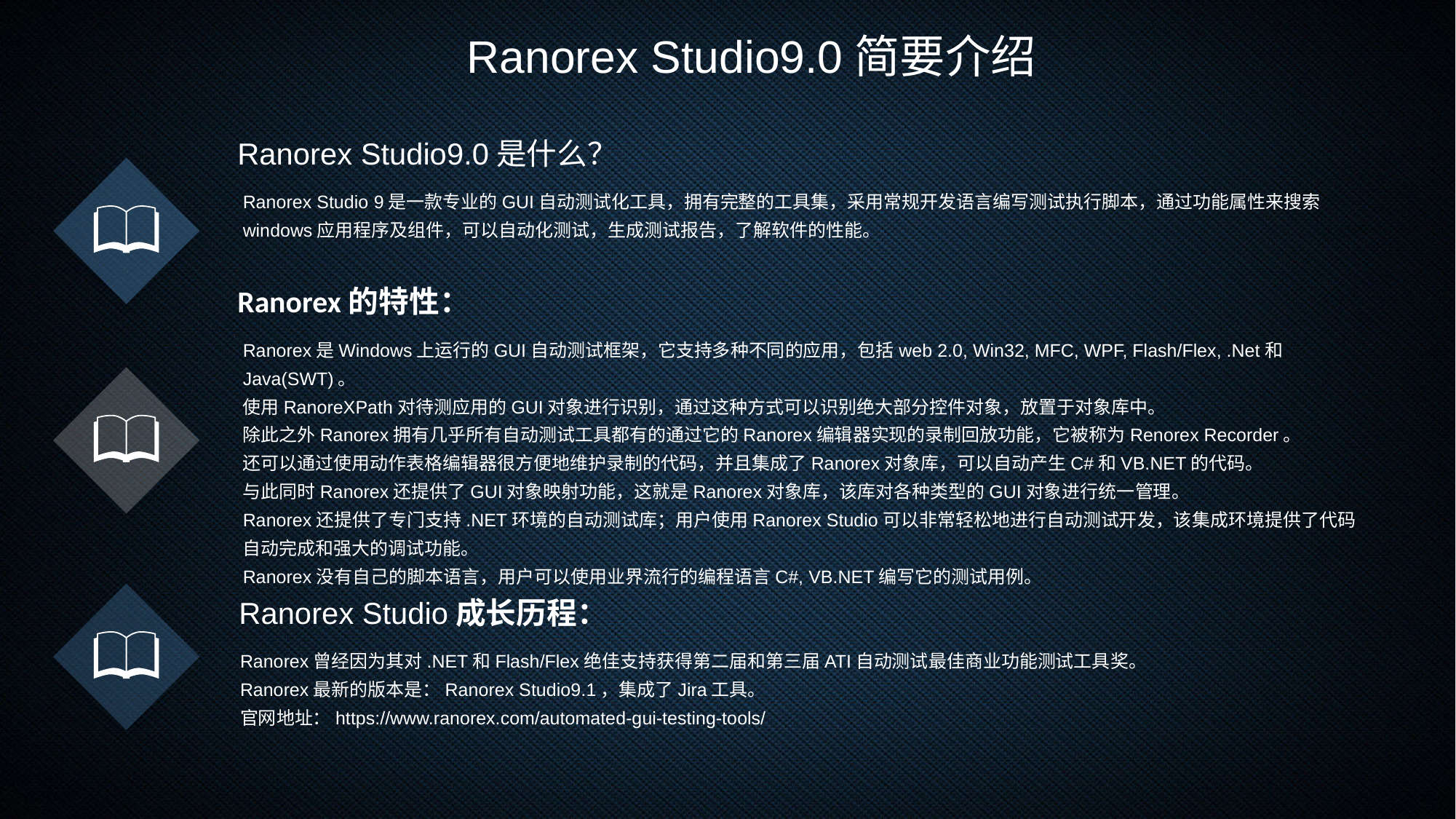

Ranorex Studio9.0简要介绍
Ranorex Studio9.0是什么？
Ranorex Studio 9是一款专业的GUI自动测试化工具，拥有完整的工具集，采用常规开发语言编写测试执行脚本，通过功能属性来搜索windows应用程序及组件，可以自动化测试，生成测试报告，了解软件的性能。

Ranorex的特性：
Ranorex是Windows上运行的GUI自动测试框架，它支持多种不同的应用，包括web 2.0, Win32, MFC, WPF, Flash/Flex, .Net和Java(SWT)。
使用RanoreXPath对待测应用的GUI对象进行识别，通过这种方式可以识别绝大部分控件对象，放置于对象库中。
除此之外Ranorex拥有几乎所有自动测试工具都有的通过它的Ranorex编辑器实现的录制回放功能，它被称为Renorex Recorder。
还可以通过使用动作表格编辑器很方便地维护录制的代码，并且集成了Ranorex对象库，可以自动产生C#和VB.NET的代码。
与此同时Ranorex还提供了GUI对象映射功能，这就是Ranorex对象库，该库对各种类型的GUI对象进行统一管理。
Ranorex还提供了专门支持.NET环境的自动测试库；用户使用Ranorex Studio可以非常轻松地进行自动测试开发，该集成环境提供了代码自动完成和强大的调试功能。
Ranorex没有自己的脚本语言，用户可以使用业界流行的编程语言C#, VB.NET编写它的测试用例。

Ranorex Studio成长历程：
Ranorex曾经因为其对.NET和Flash/Flex绝佳支持获得第二届和第三届ATI自动测试最佳商业功能测试工具奖。
Ranorex最新的版本是：Ranorex Studio9.1，集成了Jira工具。
官网地址：https://www.ranorex.com/automated-gui-testing-tools/